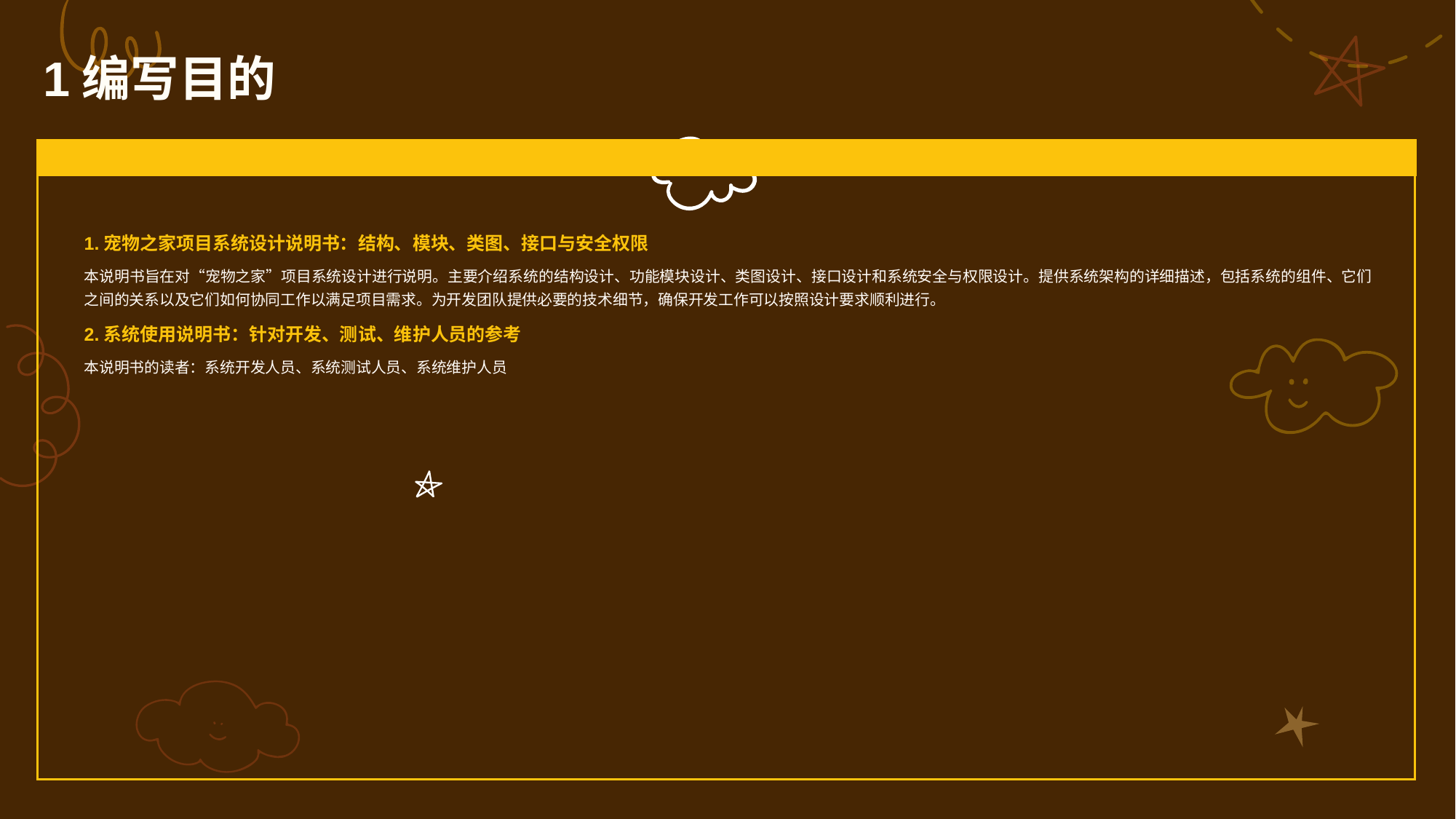

1编写目的

1.宠物之家项目系统设计说明书：结构、模块、类图、接口与安全权限
本说明书旨在对“宠物之家”项目系统设计进行说明。主要介绍系统的结构设计、功能模块设计、类图设计、接口设计和系统安全与权限设计。提供系统架构的详细描述，包括系统的组件、它们之间的关系以及它们如何协同工作以满足项目需求。为开发团队提供必要的技术细节，确保开发工作可以按照设计要求顺利进行。
2.系统使用说明书：针对开发、测试、维护人员的参考
本说明书的读者：系统开发人员、系统测试人员、系统维护人员